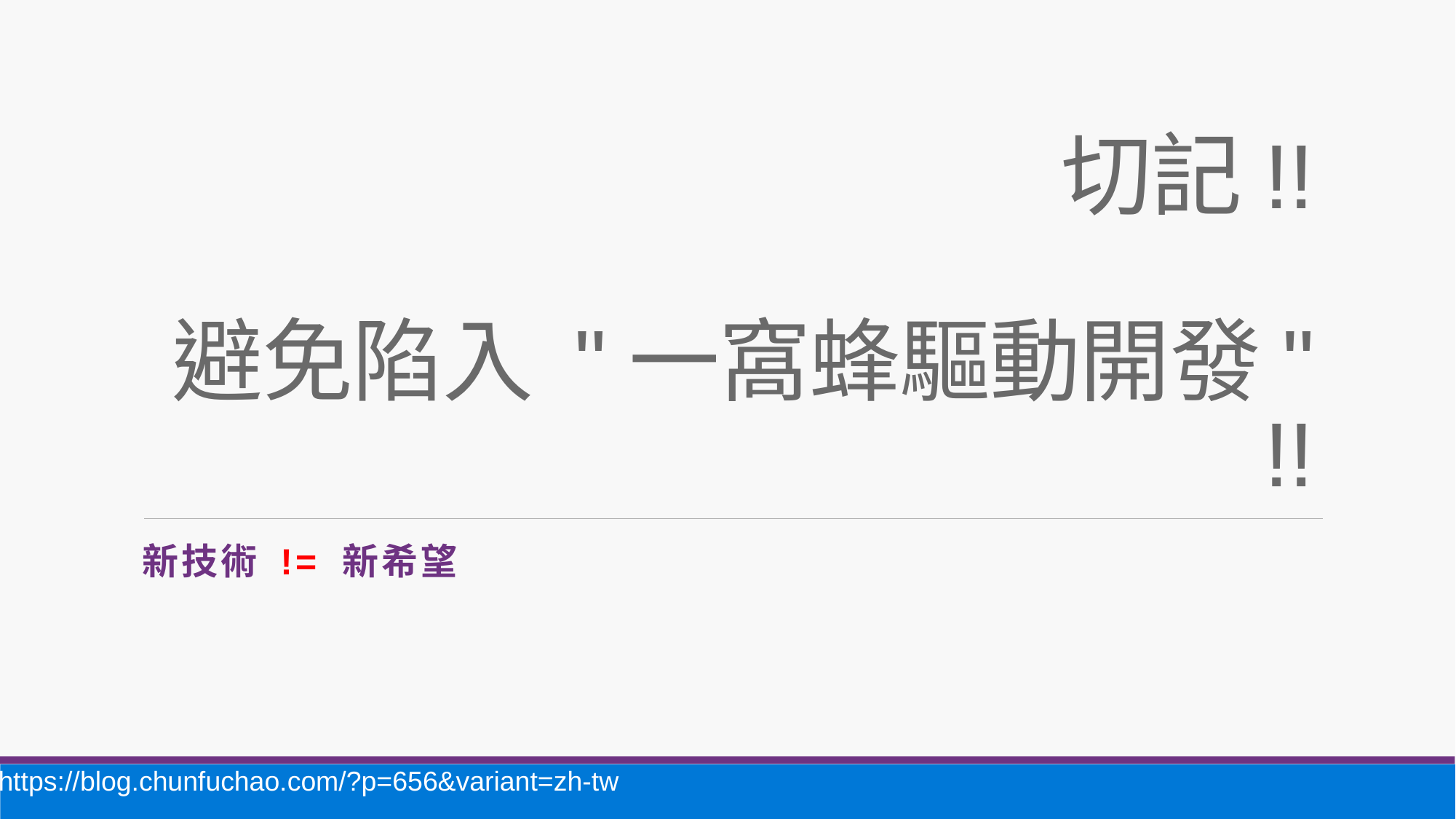

# 切記!! 避免陷入 "一窩蜂驅動開發" !!
新技術 != 新希望

https://blog.chunfuchao.com/?p=656&variant=zh-tw